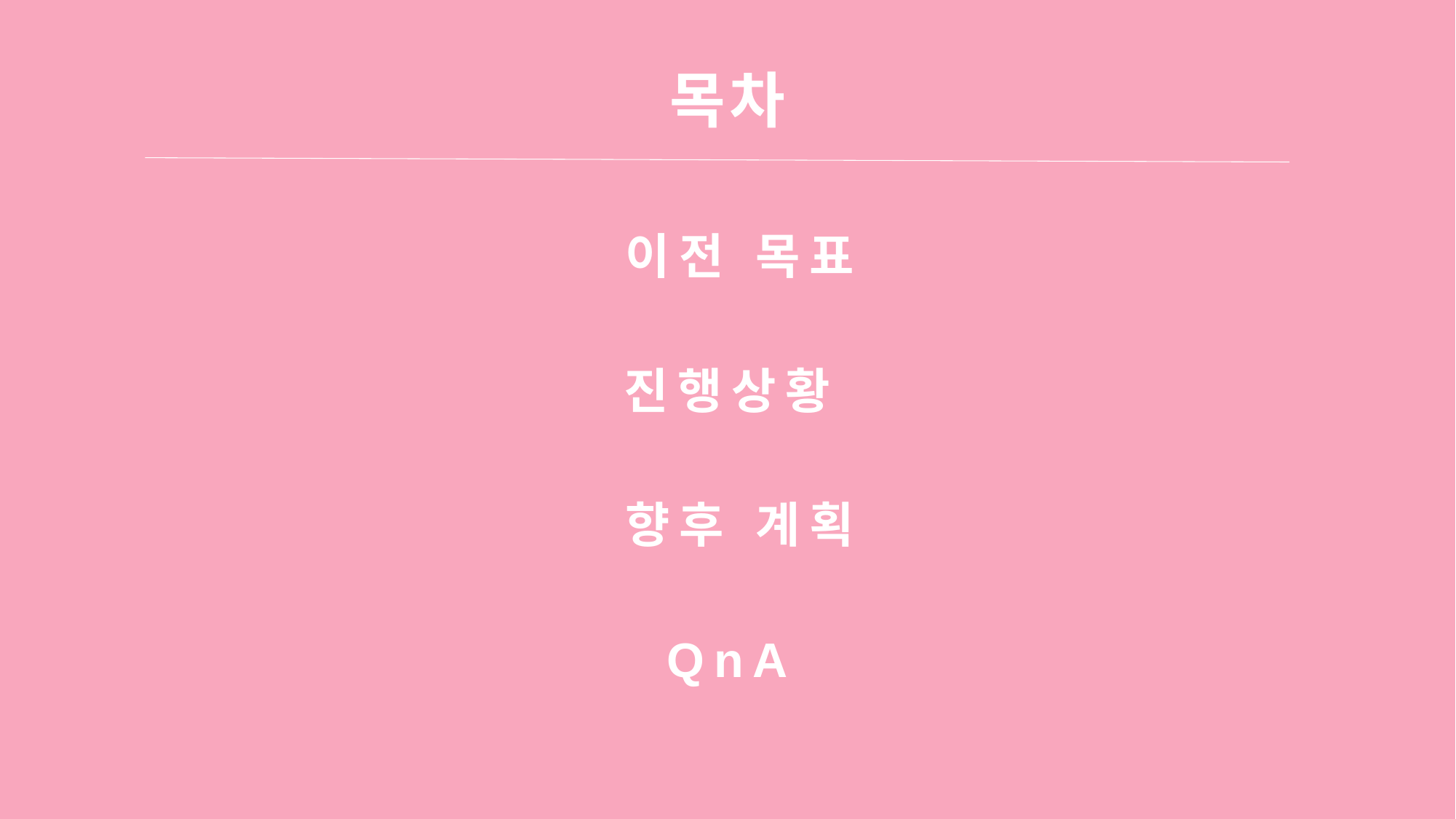

목차
이전 목표
진행상황
향후 계획
QnA